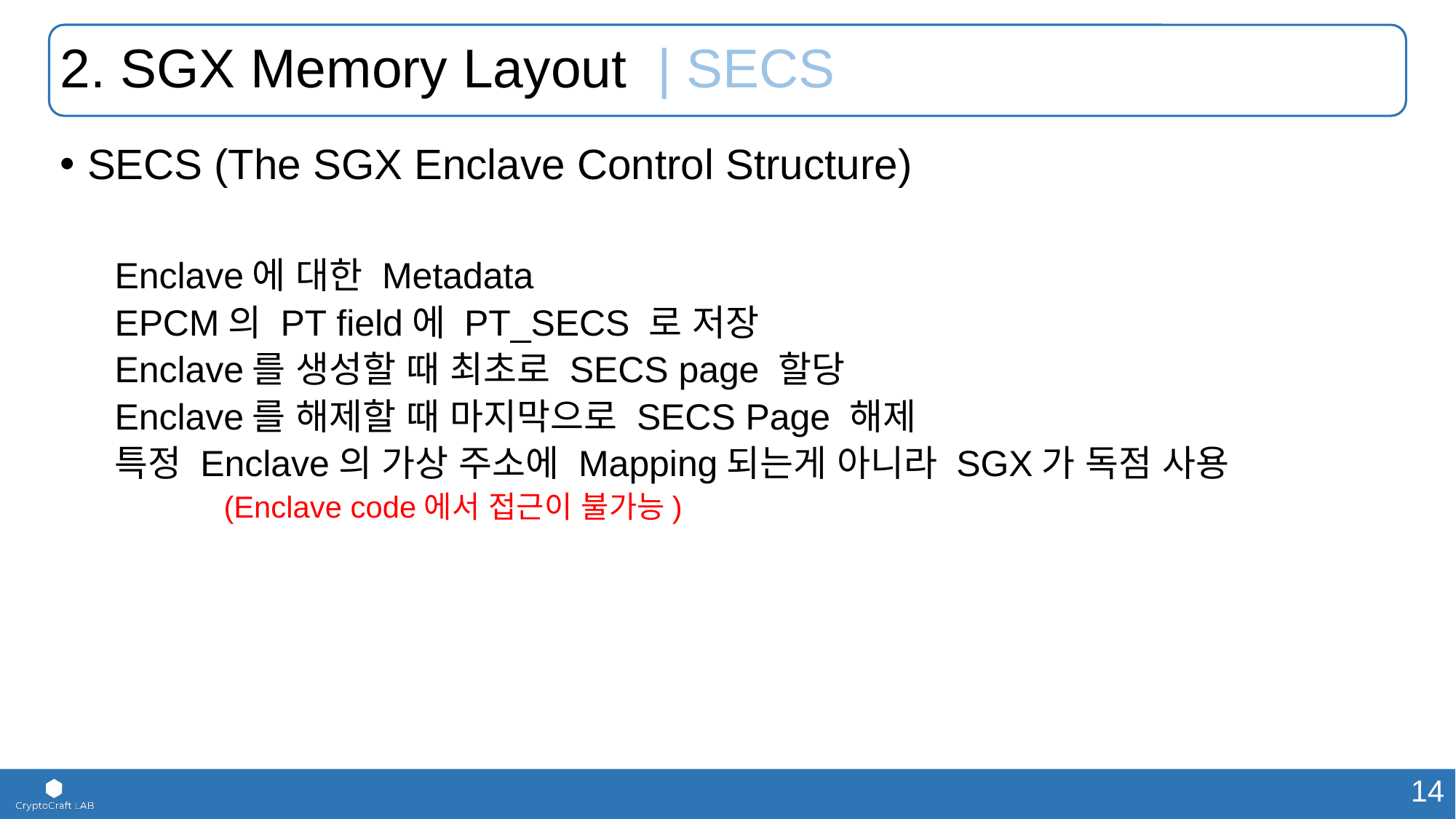

# 2. SGX Memory Layout  | SECS
SECS (The SGX Enclave Control Structure)

Enclave에 대한 Metadata
EPCM의 PT field에 PT_SECS 로 저장
Enclave를 생성할 때 최초로 SECS page 할당
Enclave를 해제할 때 마지막으로 SECS Page 해제
특정 Enclave의 가상 주소에 Mapping되는게 아니라 SGX가 독점 사용
	(Enclave code에서 접근이 불가능)